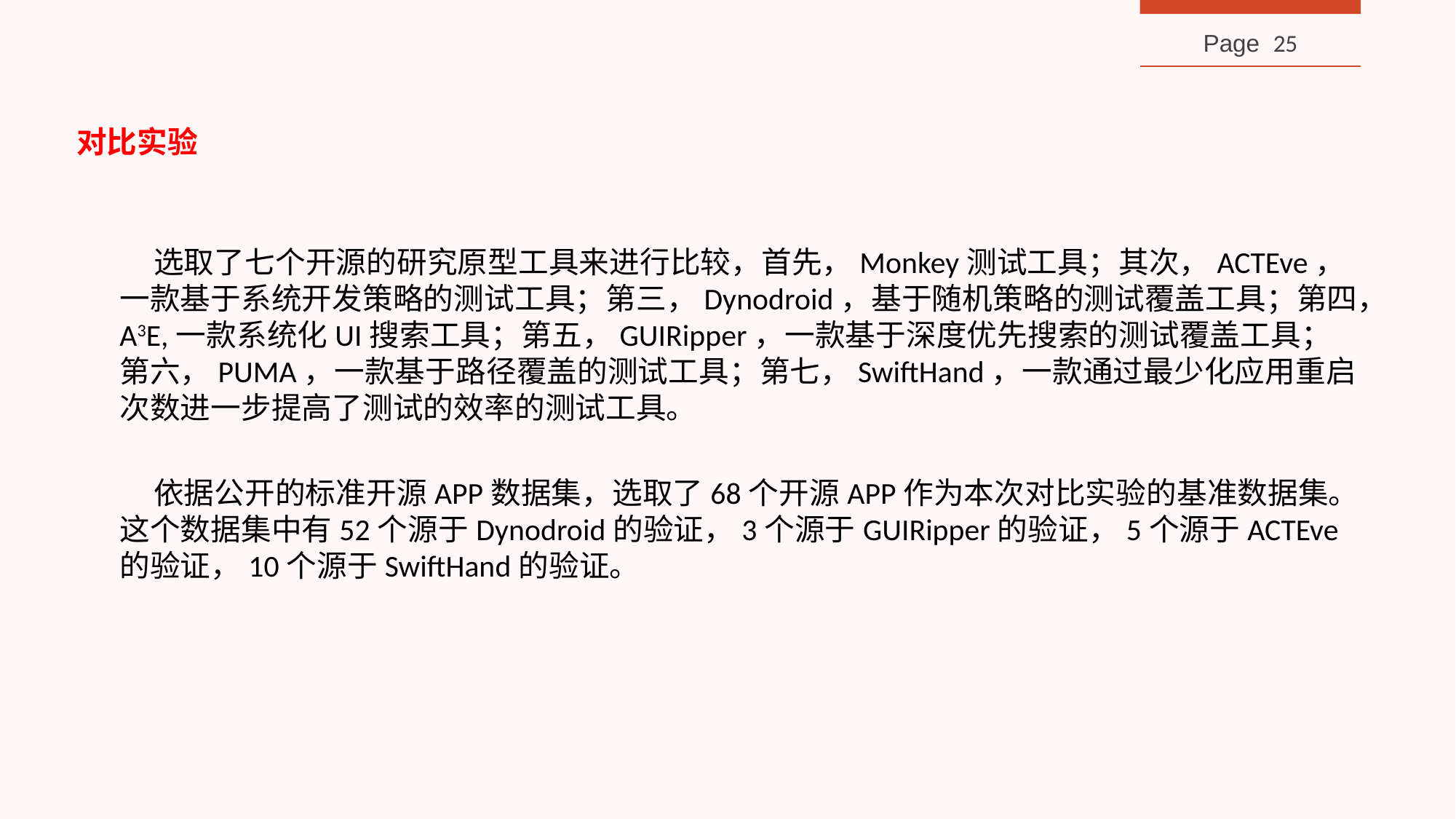

对比实验
    选取了七个开源的研究原型工具来进行比较，首先，Monkey测试工具；其次，ACTEve，一款基于系统开发策略的测试工具；第三，Dynodroid，基于随机策略的测试覆盖工具；第四，A3E,一款系统化UI搜索工具；第五，GUIRipper，一款基于深度优先搜索的测试覆盖工具；第六，PUMA，一款基于路径覆盖的测试工具；第七，SwiftHand，一款通过最少化应用重启次数进一步提高了测试的效率的测试工具。

    依据公开的标准开源APP数据集，选取了68个开源APP作为本次对比实验的基准数据集。这个数据集中有52个源于Dynodroid的验证，3个源于GUIRipper的验证，5个源于ACTEve的验证，10个源于SwiftHand的验证。